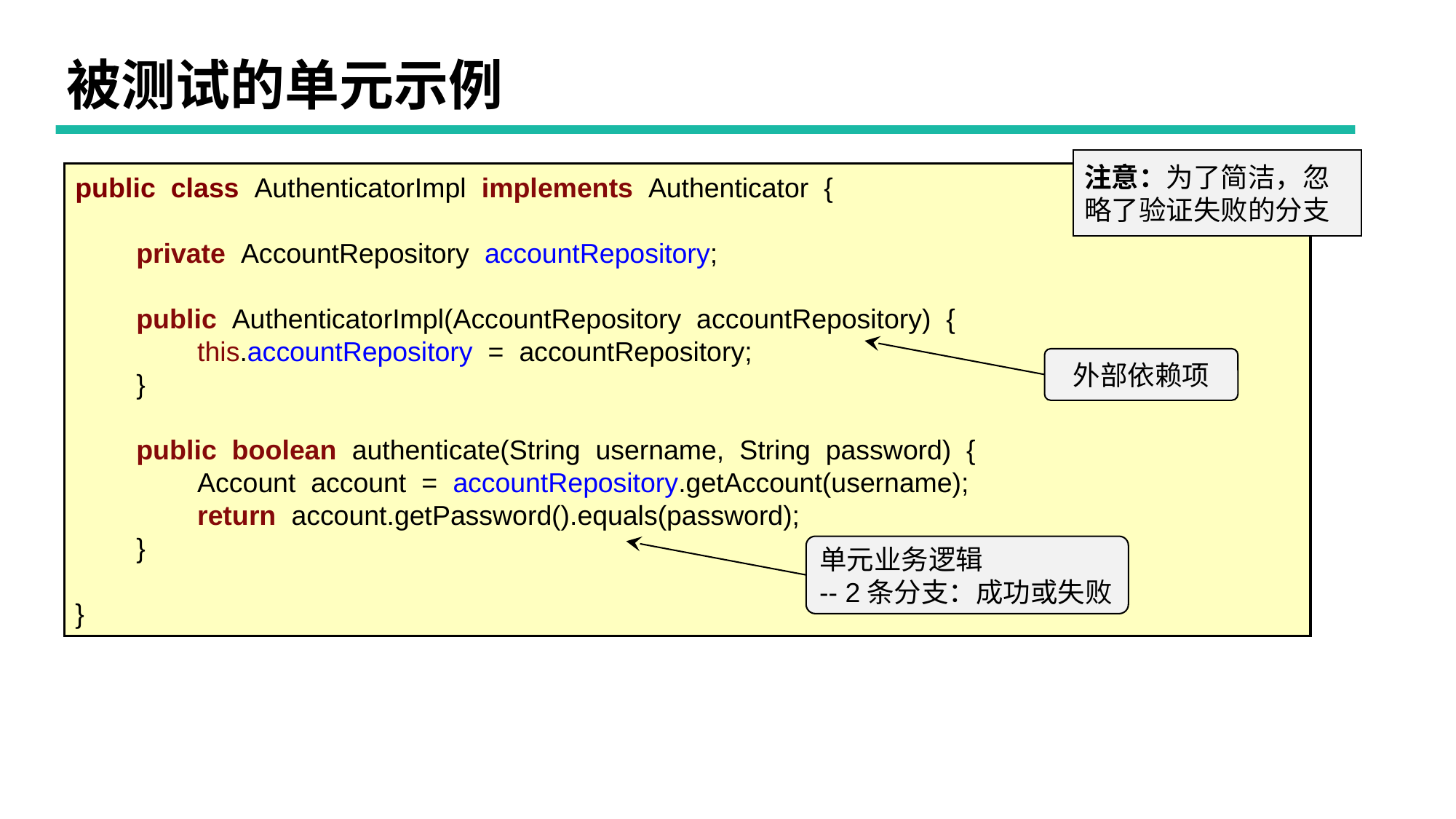

# 被测试的单元示例
注意：为了简洁，忽略了验证失败的分支
public  class  AuthenticatorImpl  implements  Authenticator  {

        private  AccountRepository  accountRepository;

        public  AuthenticatorImpl(AccountRepository  accountRepository)  {
                this.accountRepository  =  accountRepository;
        }

        public  boolean  authenticate(String  username,  String  password)  {
                Account  account  =  accountRepository.getAccount(username);
                return  account.getPassword().equals(password);
        }

}
外部依赖项
单元业务逻辑
-- 2条分支：成功或失败